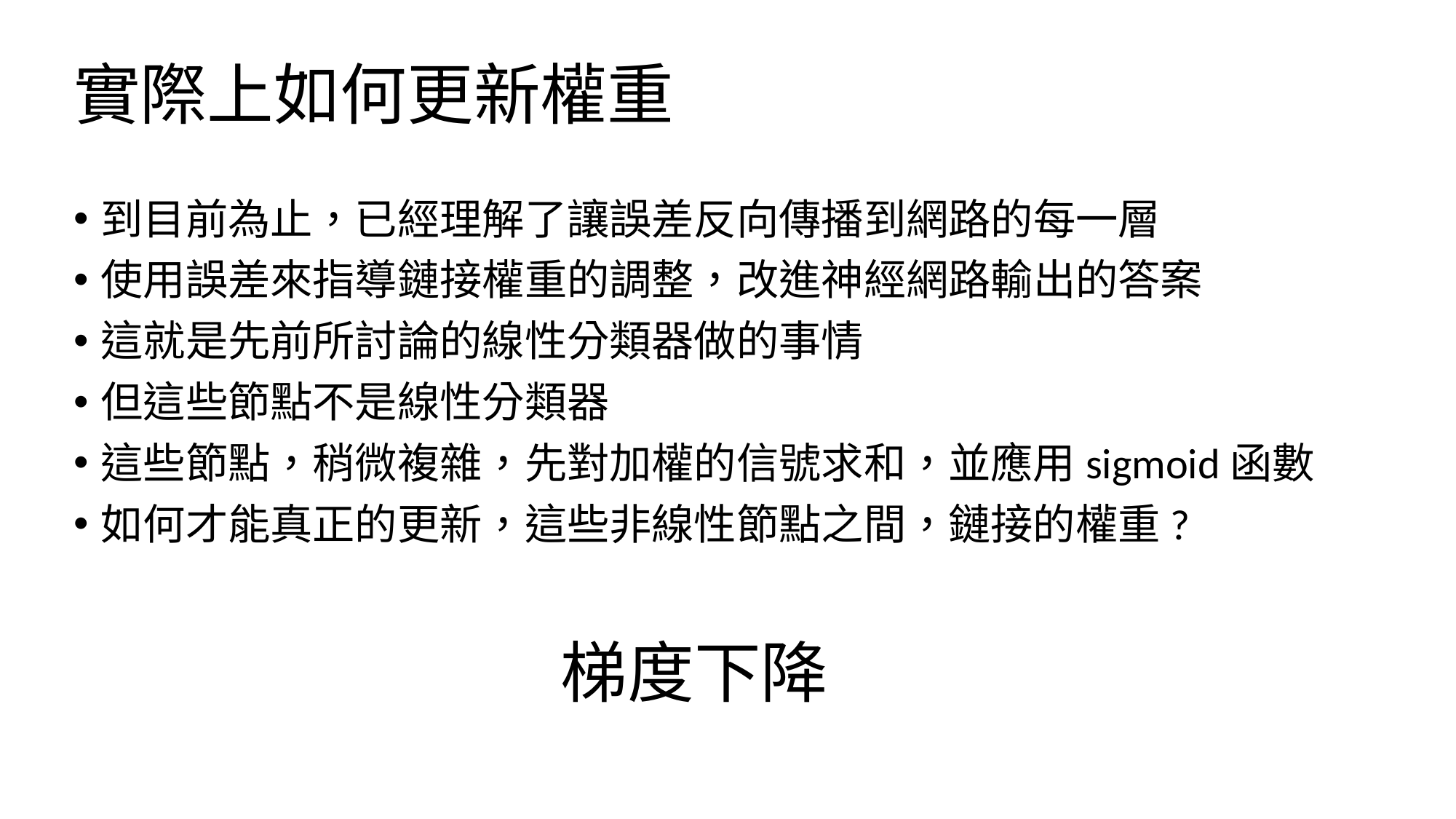

# 實際上如何更新權重
到目前為止，已經理解了讓誤差反向傳播到網路的每一層
使用誤差來指導鏈接權重的調整，改進神經網路輸出的答案
這就是先前所討論的線性分類器做的事情
但這些節點不是線性分類器
這些節點，稍微複雜，先對加權的信號求和，並應用sigmoid函數
如何才能真正的更新，這些非線性節點之間，鏈接的權重?
梯度下降